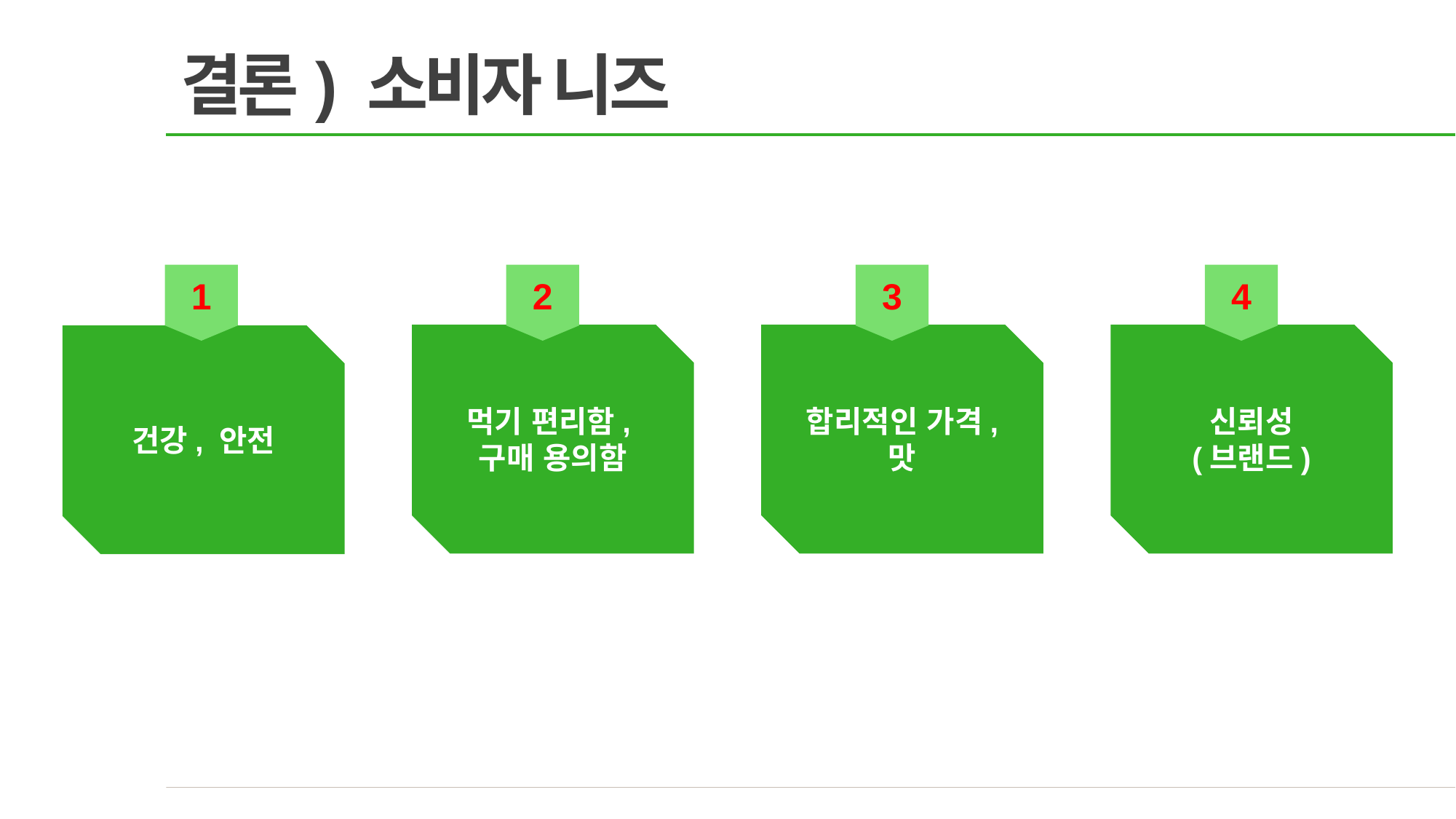

결론) 소비자 니즈
3
4
2
1
합리적인 가격,
맛
신뢰성
(브랜드)
먹기 편리함,
구매 용의함
건강, 안전